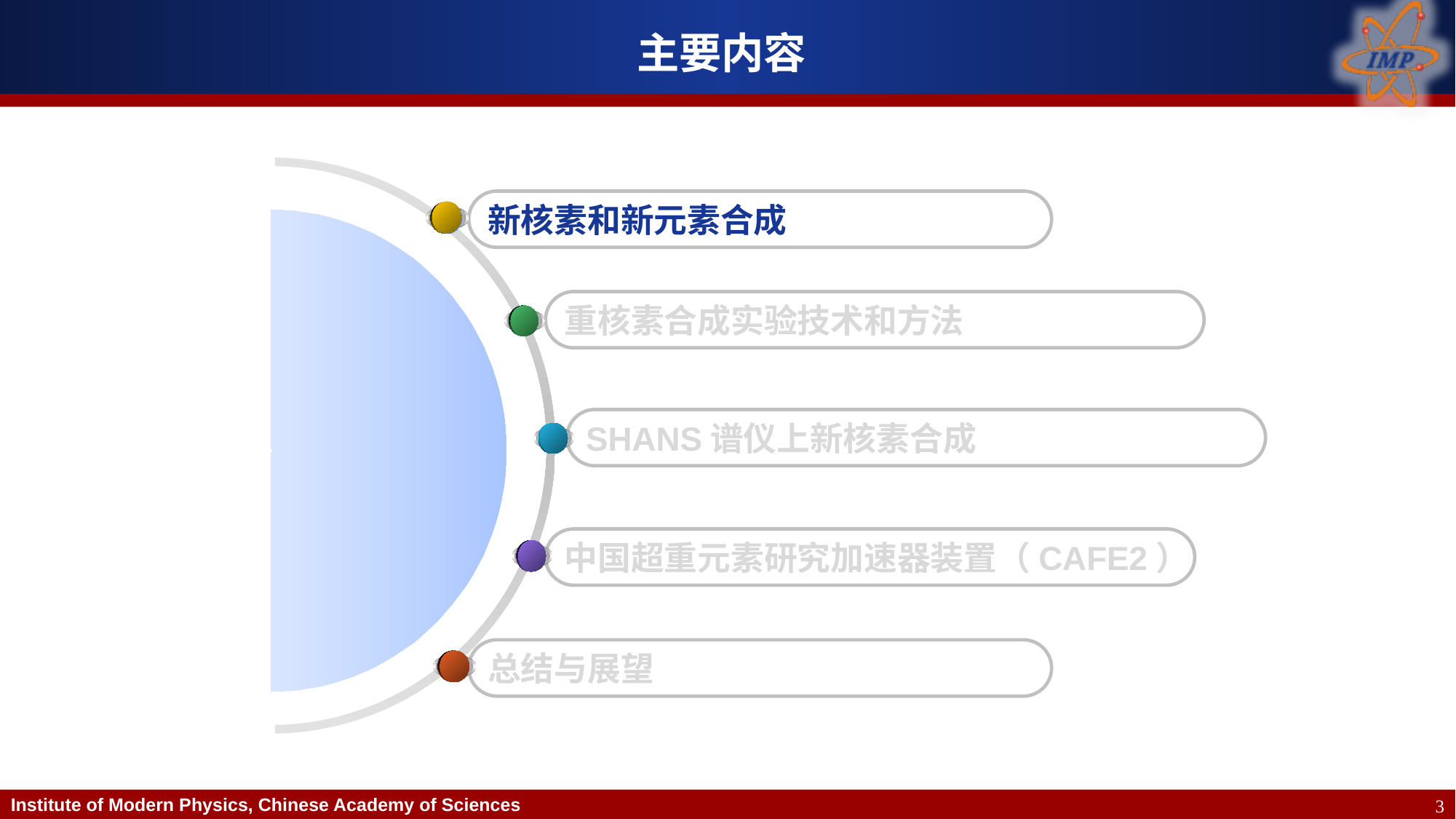

# 主要内容

新核素和新元素合成

重核素合成实验技术和方法

SHANS谱仪上新核素合成

中国超重元素研究加速器装置（CAFE2）

总结与展望

3